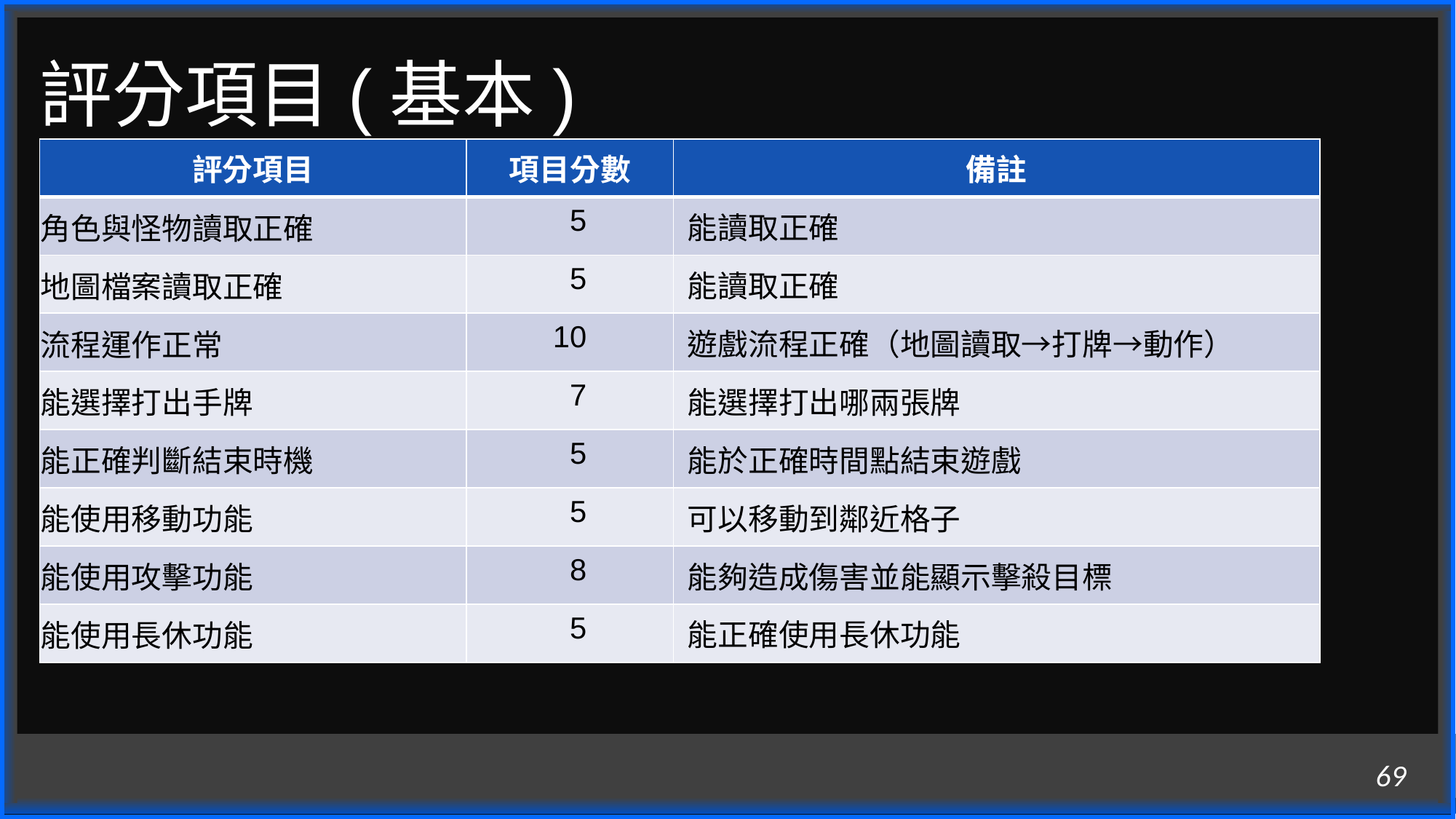

# 評分項目(基本)
| 評分項目 | 項目分數 | 備註 |
| --- | --- | --- |
| 角色與怪物讀取正確 | 5 | 能讀取正確 |
| 地圖檔案讀取正確 | 5 | 能讀取正確 |
| 流程運作正常 | 10 | 遊戲流程正確（地圖讀取→打牌→動作） |
| 能選擇打出手牌 | 7 | 能選擇打出哪兩張牌 |
| 能正確判斷結束時機 | 5 | 能於正確時間點結束遊戲 |
| 能使用移動功能 | 5 | 可以移動到鄰近格子 |
| 能使用攻擊功能 | 8 | 能夠造成傷害並能顯示擊殺目標 |
| 能使用長休功能 | 5 | 能正確使用長休功能 |